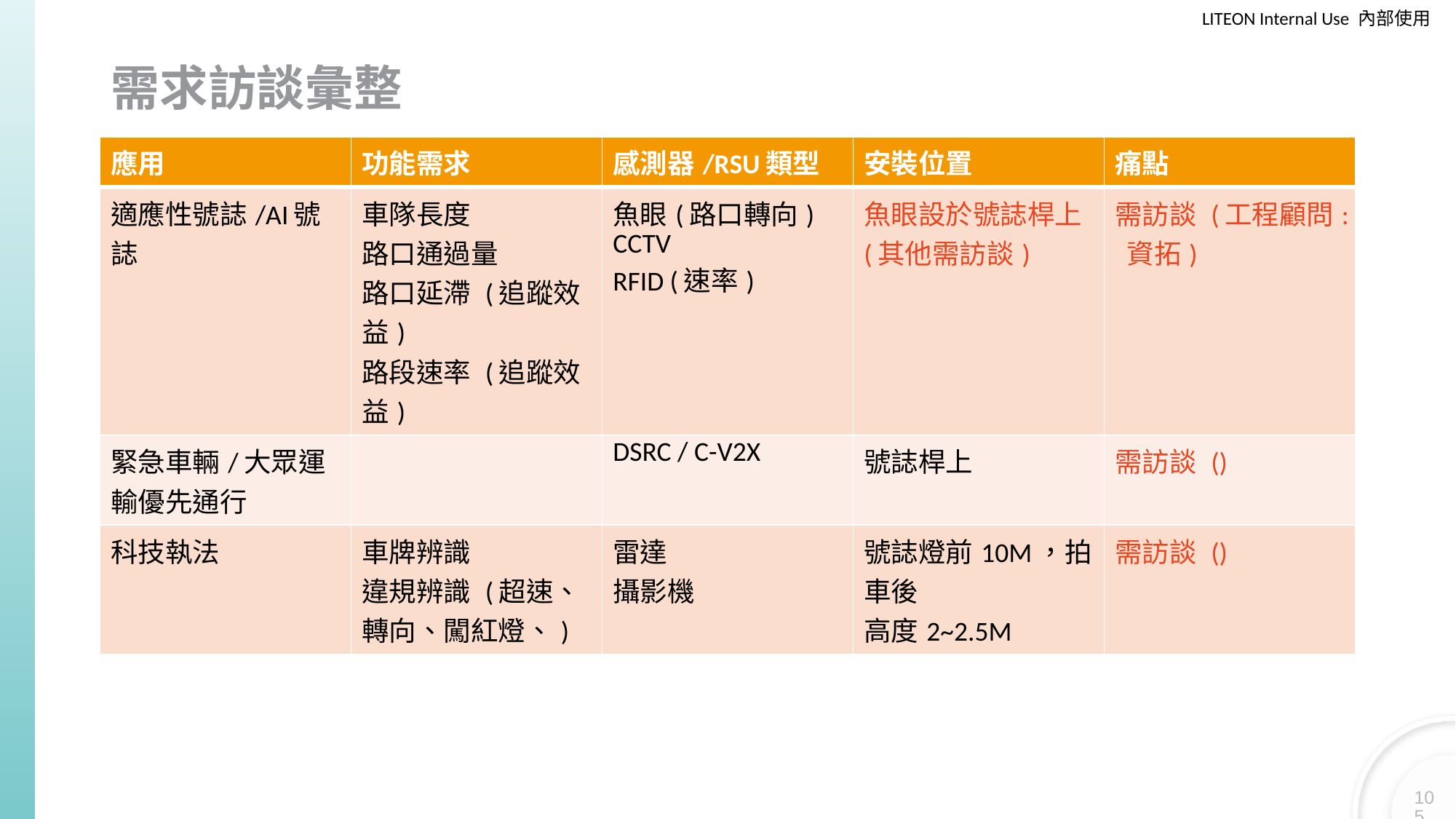

# 需求訪談彙整
| 應用 | 功能需求 | 感測器/RSU類型 | 安裝位置 | 痛點 |
| --- | --- | --- | --- | --- |
| 適應性號誌/AI號誌 | 車隊長度 路口通過量 路口延滯 (追蹤效益) 路段速率 (追蹤效益) | 魚眼(路口轉向) CCTV RFID (速率) | 魚眼設於號誌桿上 (其他需訪談) | 需訪談 (工程顧問: 資拓) |
| 緊急車輛/大眾運輸優先通行 |  | DSRC / C-V2X | 號誌桿上 | 需訪談 () |
| 科技執法 | 車牌辨識 違規辨識 (超速、轉向、闖紅燈、) | 雷達 攝影機 | 號誌燈前10M，拍車後 高度2~2.5M | 需訪談 () |
105